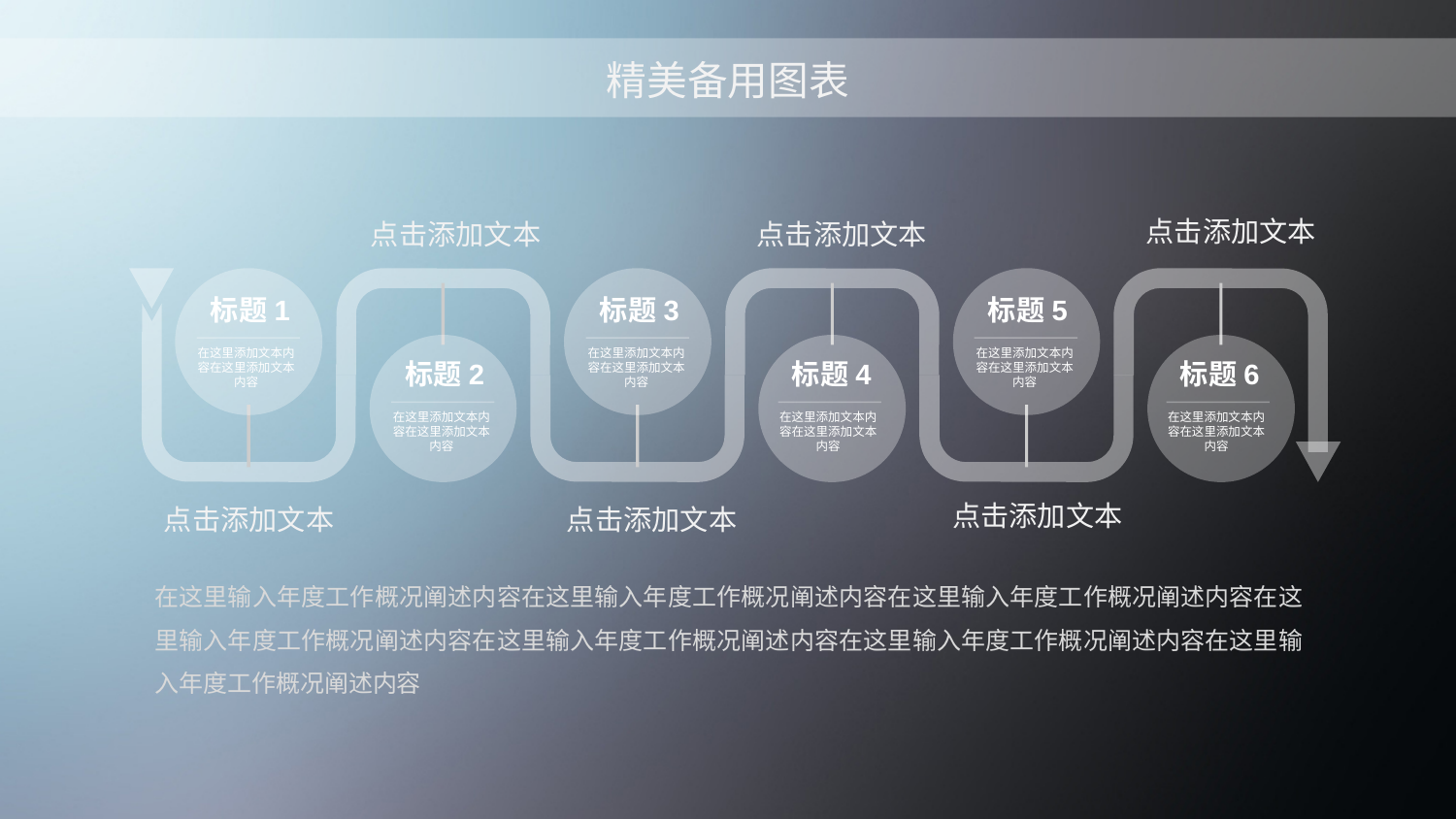

点击添加文本
点击添加文本
点击添加文本

标题1
标题3
标题5

在这里添加文本内容在这里添加文本内容

在这里添加文本内容在这里添加文本内容

在这里添加文本内容在这里添加文本内容

标题2
标题4
标题6

在这里添加文本内容在这里添加文本内容

在这里添加文本内容在这里添加文本内容

在这里添加文本内容在这里添加文本内容

点击添加文本
点击添加文本
点击添加文本
在这里输入年度工作概况阐述内容在这里输入年度工作概况阐述内容在这里输入年度工作概况阐述内容在这里输入年度工作概况阐述内容在这里输入年度工作概况阐述内容在这里输入年度工作概况阐述内容在这里输入年度工作概况阐述内容